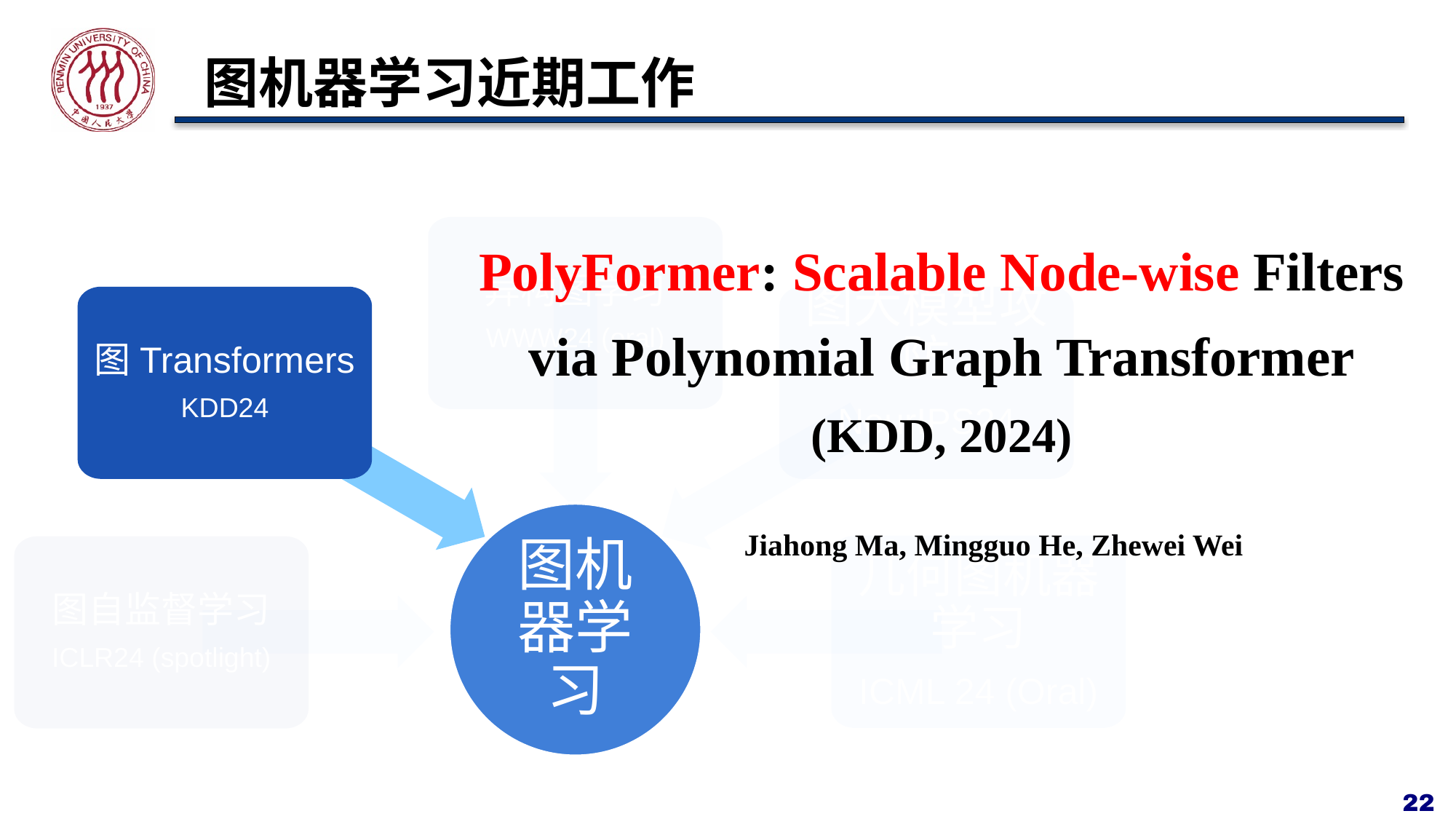

# 图机器学习近期工作
PolyFormer: Scalable Node-wise Filters via Polynomial Graph Transformer
(KDD, 2024)
异构图学习
WWW24 (oral)
图Transformers
KDD24
图大模型攻防
NeurIPS24

Jiahong Ma, Mingguo He, Zhewei Wei
图机器学习
几何图机器学习
ICML 24 (Oral)
图自监督学习
ICLR24 (spotlight)